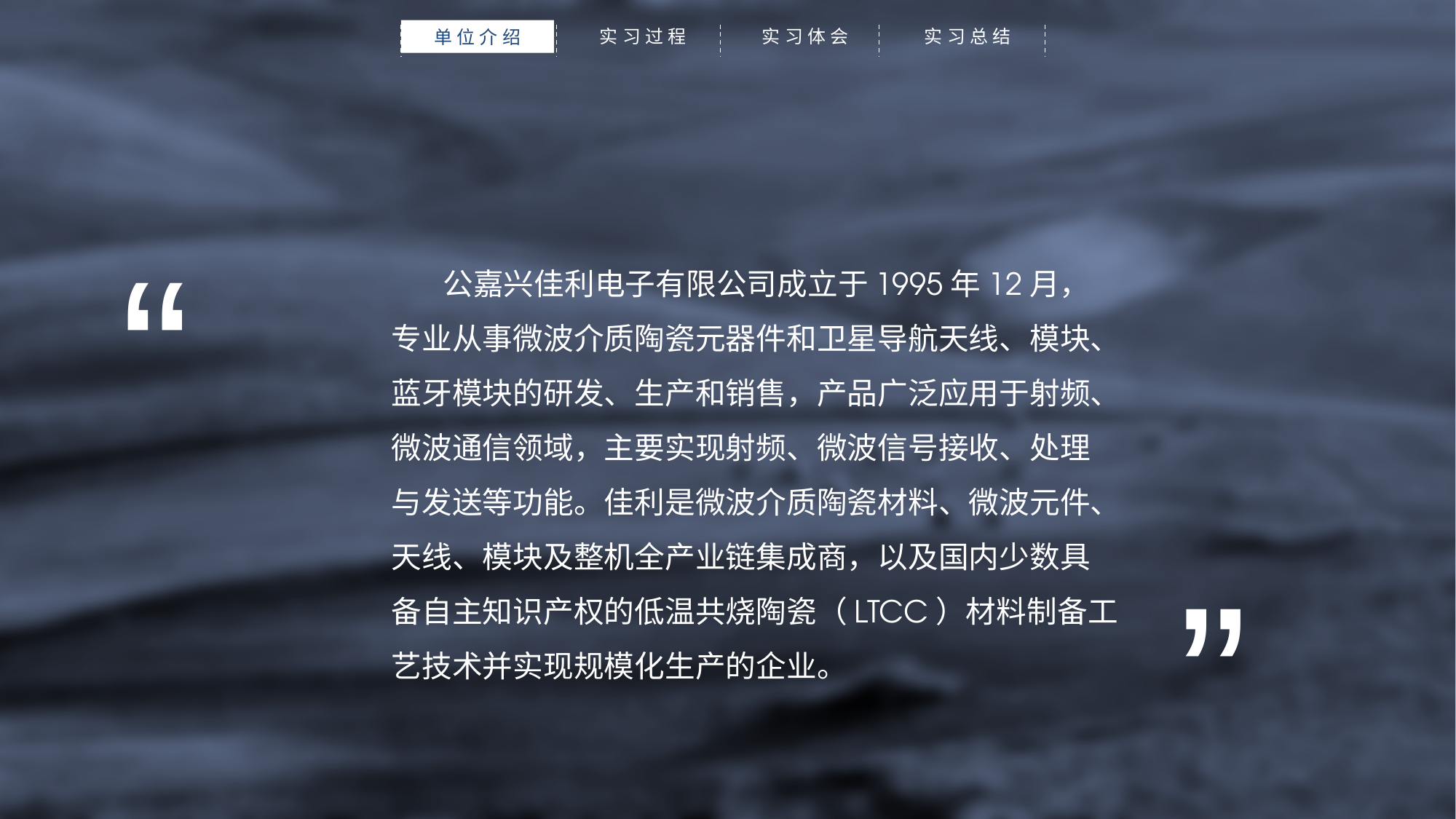

实习过程
实习体会
实习总结

单位介绍
“
公嘉兴佳利电子有限公司成立于1995年12月，专业从事微波介质陶瓷元器件和卫星导航天线、模块、蓝牙模块的研发、生产和销售，产品广泛应用于射频、微波通信领域，主要实现射频、微波信号接收、处理与发送等功能。佳利是微波介质陶瓷材料、微波元件、天线、模块及整机全产业链集成商，以及国内少数具备自主知识产权的低温共烧陶瓷（LTCC）材料制备工艺技术并实现规模化生产的企业。
”